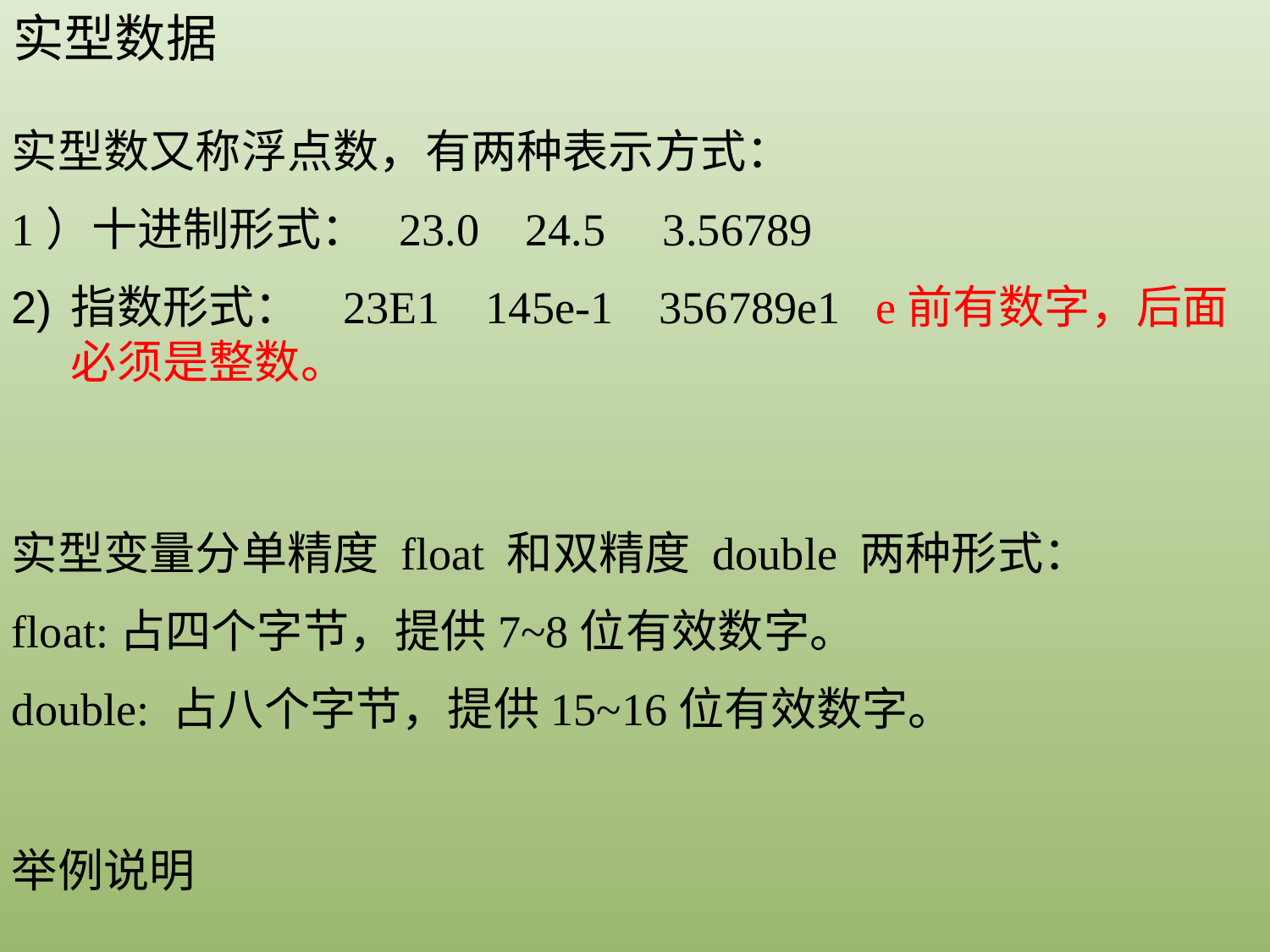

实型数据
实型数又称浮点数，有两种表示方式：
1）十进制形式：  23.0    24.5     3.56789
指数形式：   23E1    145e-1    356789e1   e前有数字，后面必须是整数。
实型变量分单精度 float 和双精度 double 两种形式：
float:占四个字节，提供7~8位有效数字。
double: 占八个字节，提供15~16位有效数字。
举例说明
32